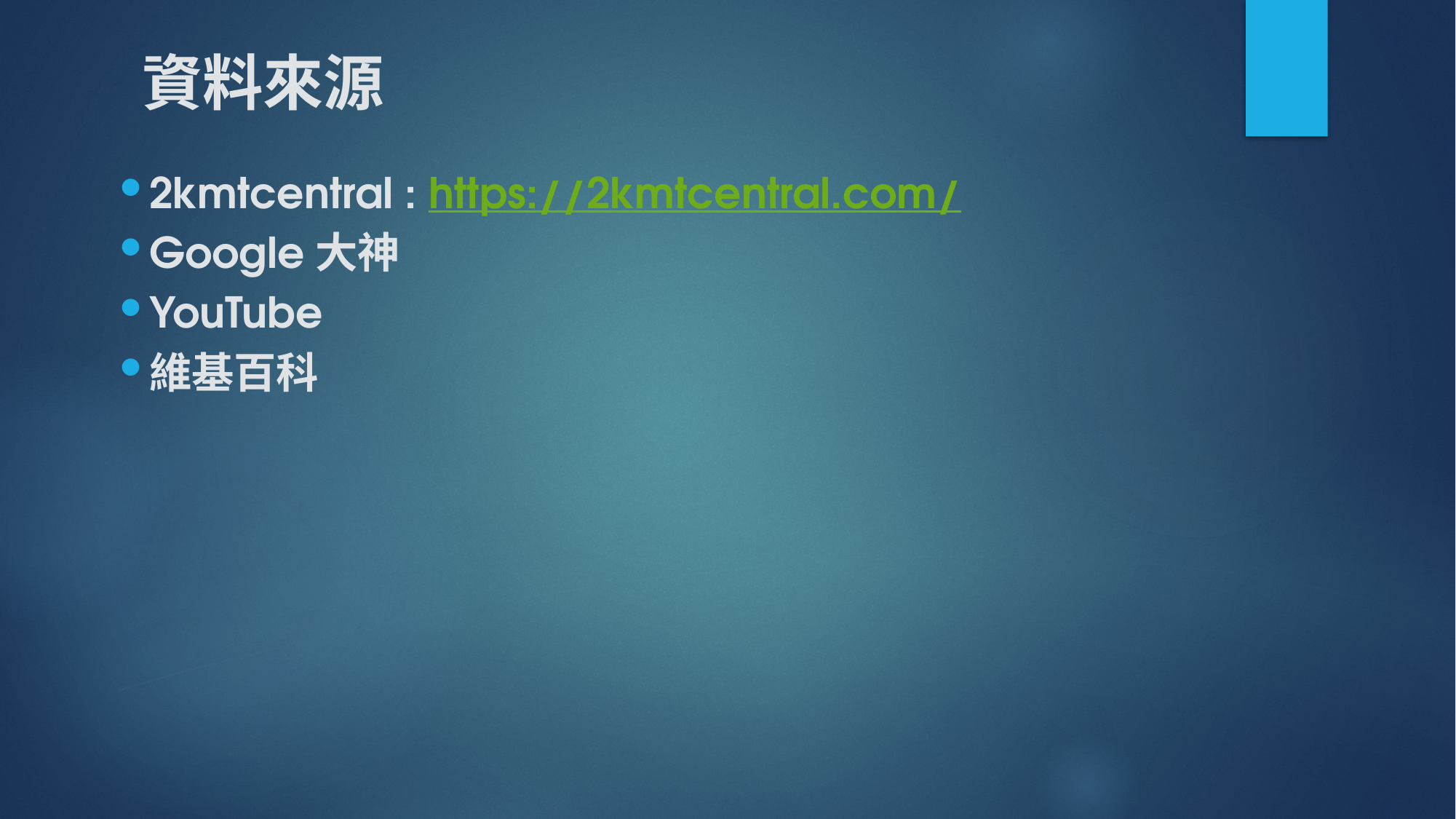

資料來源
2kmtcentral : https://2kmtcentral.com/
Google大神
YouTube
維基百科